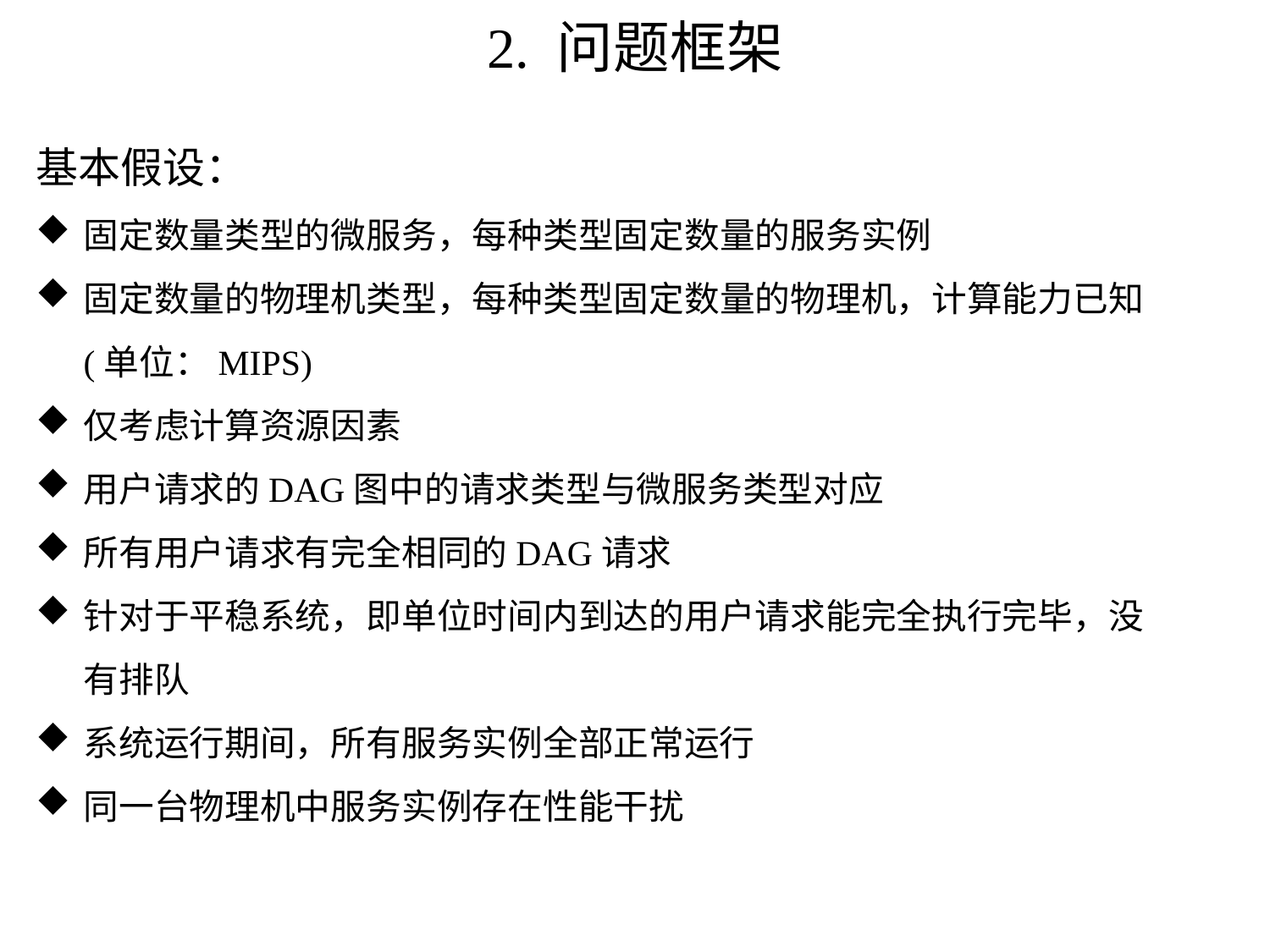

# 2. 问题框架
基本假设：
固定数量类型的微服务，每种类型固定数量的服务实例
固定数量的物理机类型，每种类型固定数量的物理机，计算能力已知(单位：MIPS)
仅考虑计算资源因素
用户请求的DAG图中的请求类型与微服务类型对应
所有用户请求有完全相同的DAG请求
针对于平稳系统，即单位时间内到达的用户请求能完全执行完毕，没有排队
系统运行期间，所有服务实例全部正常运行
同一台物理机中服务实例存在性能干扰